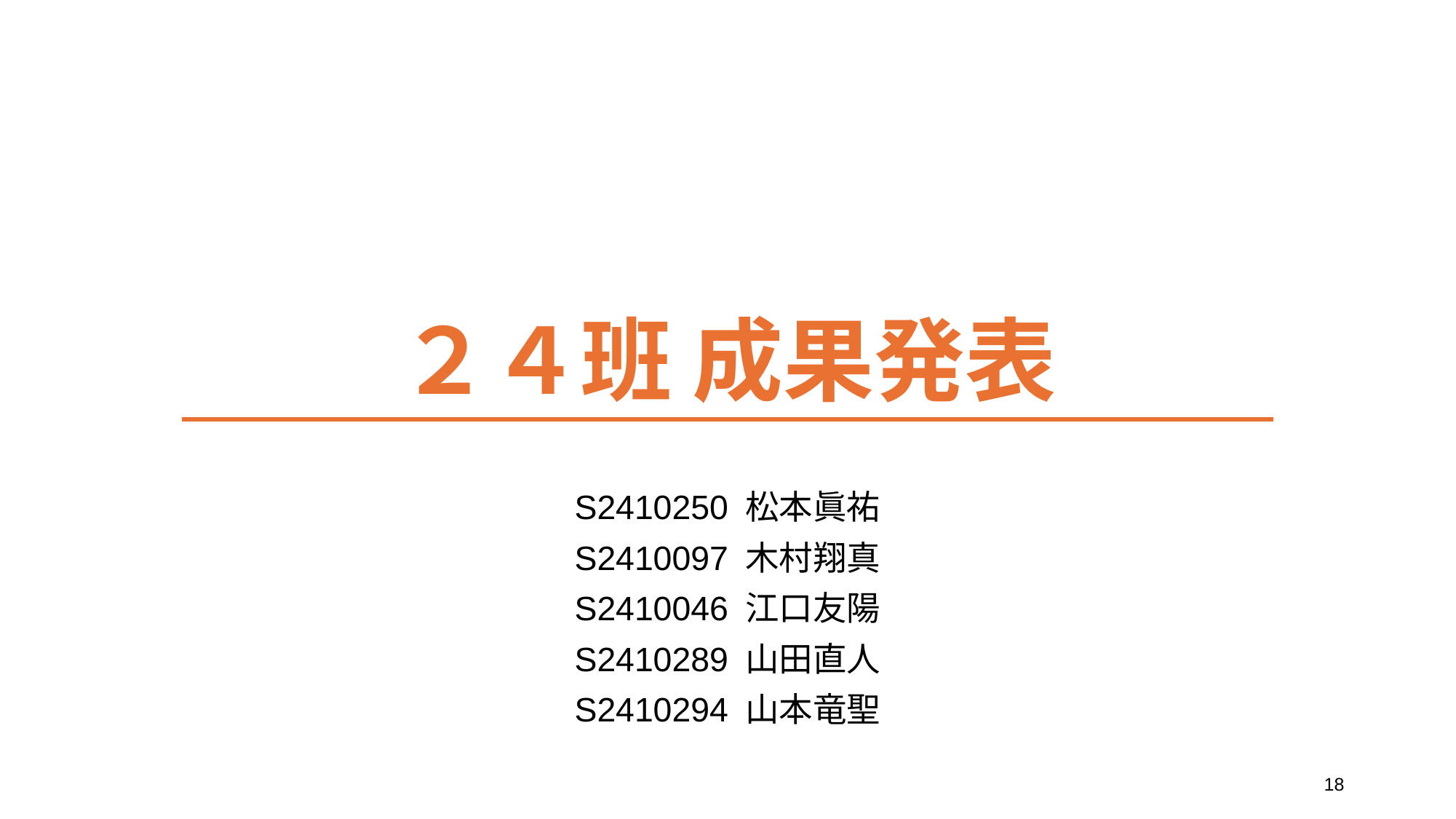

# ２４班 成果発表

S2410250 松本眞祐
S2410097 木村翔真
S2410046 江口友陽
S2410289 山田直人
S2410294 山本竜聖
18